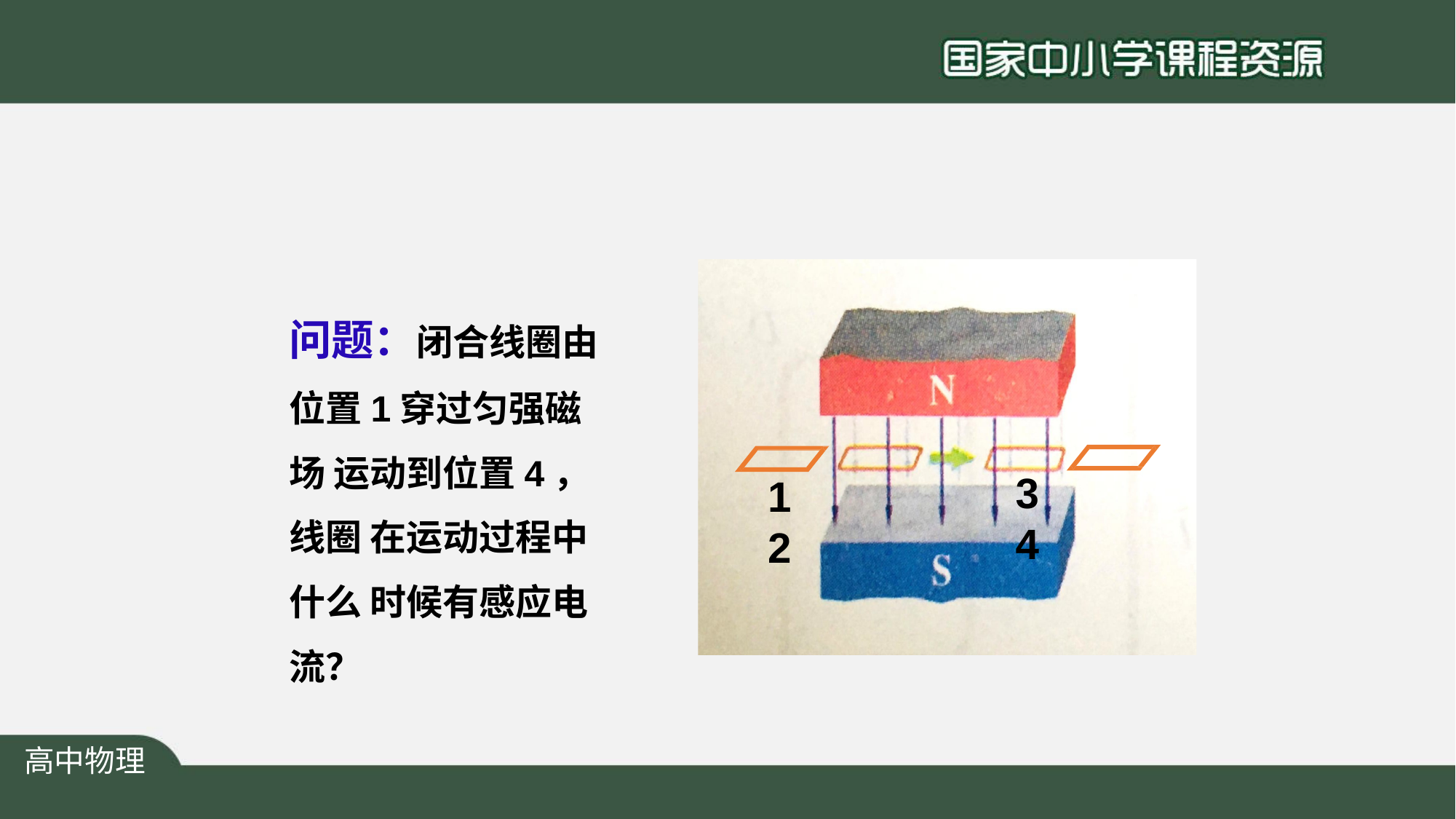

问题：闭合线圈由 位置1穿过匀强磁场 运动到位置4，线圈 在运动过程中什么 时候有感应电流？

3	4
1	2
高中物理